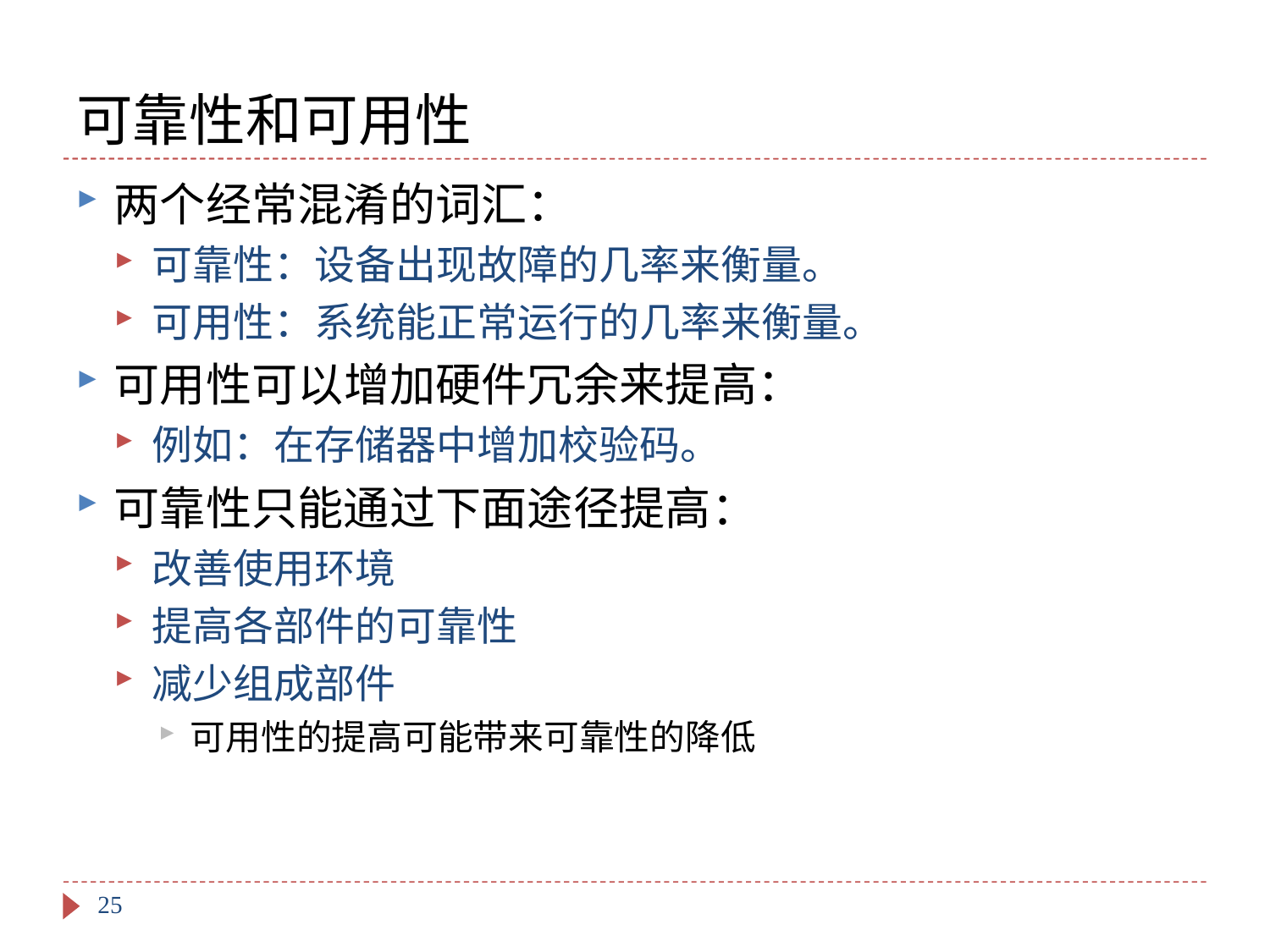

# 可靠性和可用性
两个经常混淆的词汇：
可靠性：设备出现故障的几率来衡量。
可用性：系统能正常运行的几率来衡量。
可用性可以增加硬件冗余来提高：
例如：在存储器中增加校验码。
可靠性只能通过下面途径提高：
改善使用环境
提高各部件的可靠性
减少组成部件
可用性的提高可能带来可靠性的降低

25